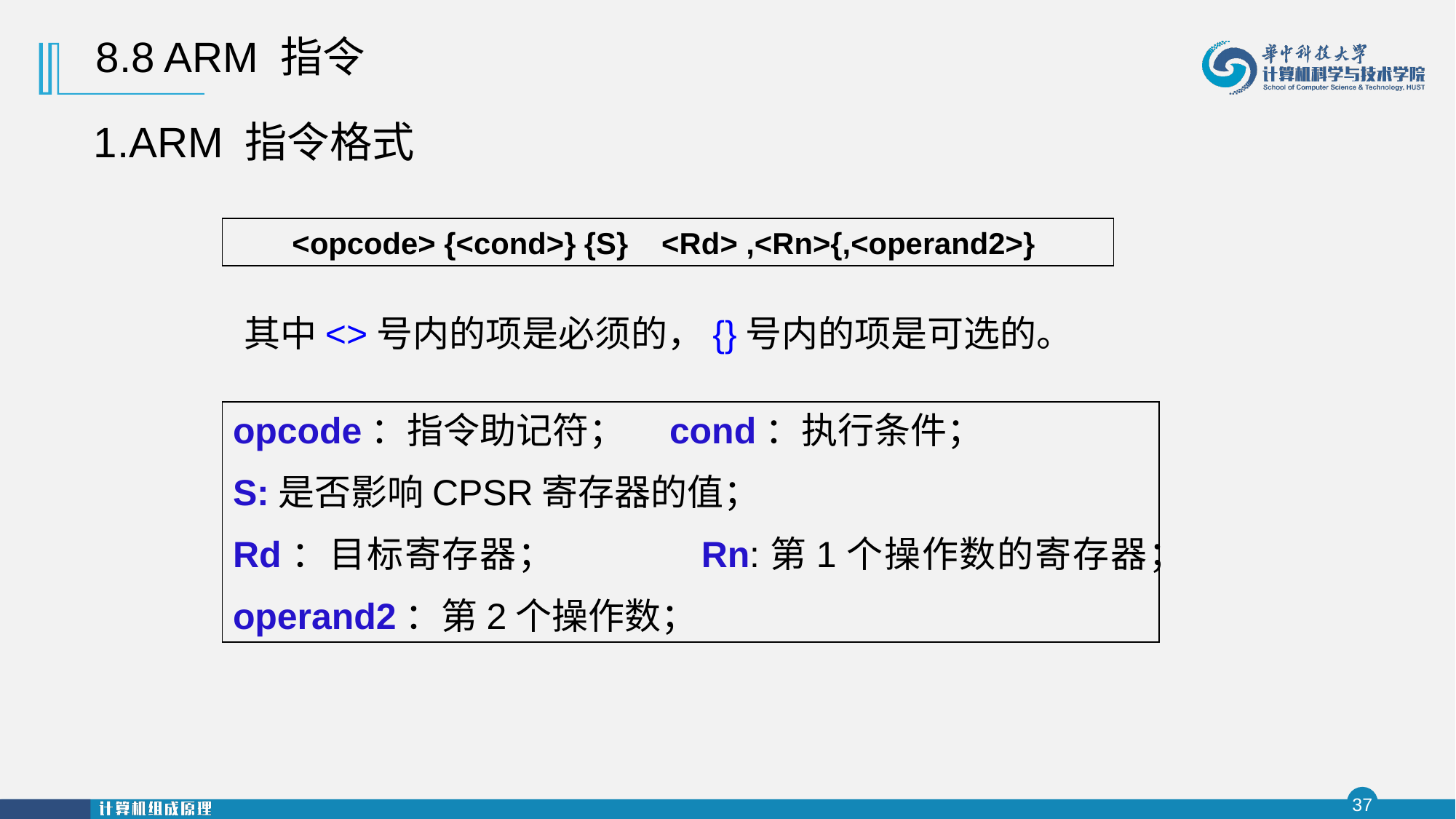

8.8 ARM 指令
1.ARM 指令格式
<opcode> {<cond>} {S}    <Rd> ,<Rn>{,<operand2>}
        其中<>号内的项是必须的，{}号内的项是可选的。
opcode：指令助记符；	cond：执行条件；
S:是否影响CPSR寄存器的值；
Rd：目标寄存器；		 Rn:第1个操作数的寄存器；
operand2：第2个操作数；